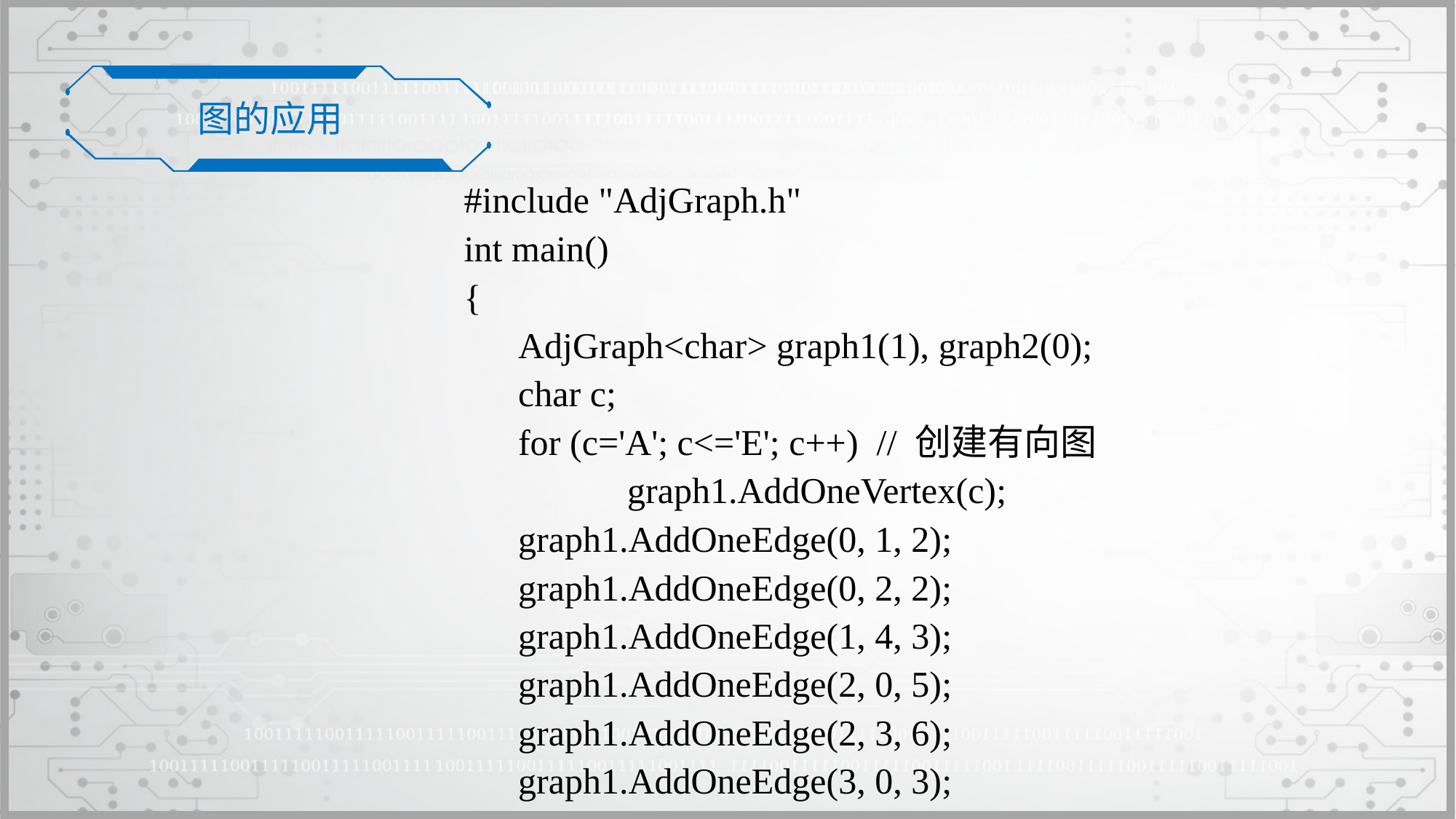

图的应用
#include "AdjGraph.h"
int main()
{
	AdjGraph<char> graph1(1), graph2(0);
	char c;
	for (c='A'; c<='E'; c++)  // 创建有向图
		graph1.AddOneVertex(c);
	graph1.AddOneEdge(0, 1, 2);
	graph1.AddOneEdge(0, 2, 2);
	graph1.AddOneEdge(1, 4, 3);
	graph1.AddOneEdge(2, 0, 5);
	graph1.AddOneEdge(2, 3, 6);
	graph1.AddOneEdge(3, 0, 3);